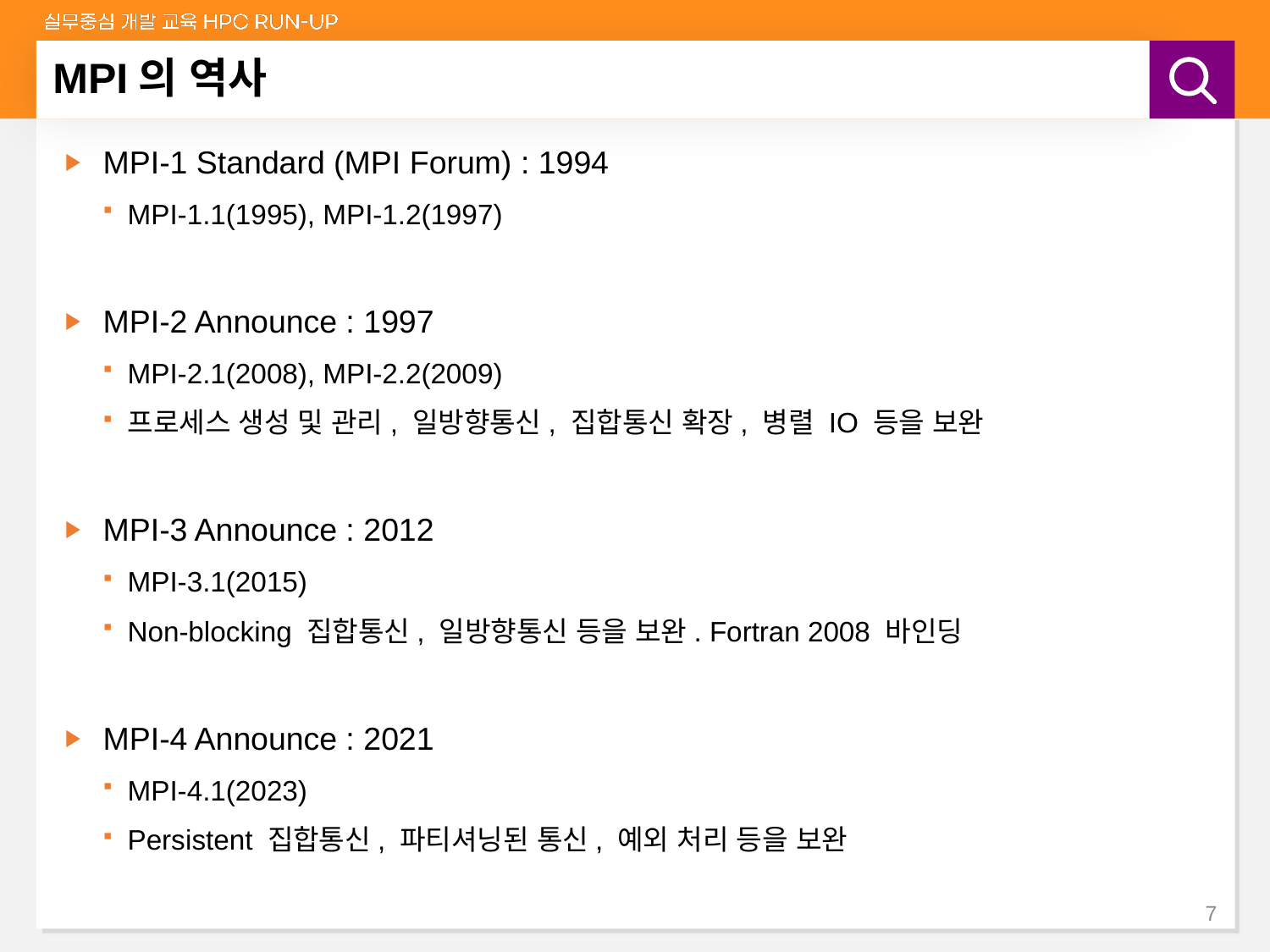

# MPI의 역사
MPI-1 Standard (MPI Forum) : 1994
MPI-1.1(1995), MPI-1.2(1997)

MPI-2 Announce : 1997
MPI-2.1(2008), MPI-2.2(2009)
프로세스 생성 및 관리, 일방향통신, 집합통신 확장, 병렬 IO 등을 보완

MPI-3 Announce : 2012
MPI-3.1(2015)
Non-blocking 집합통신, 일방향통신 등을 보완. Fortran 2008 바인딩

MPI-4 Announce : 2021
MPI-4.1(2023)
Persistent 집합통신, 파티셔닝된 통신, 예외 처리 등을 보완

7